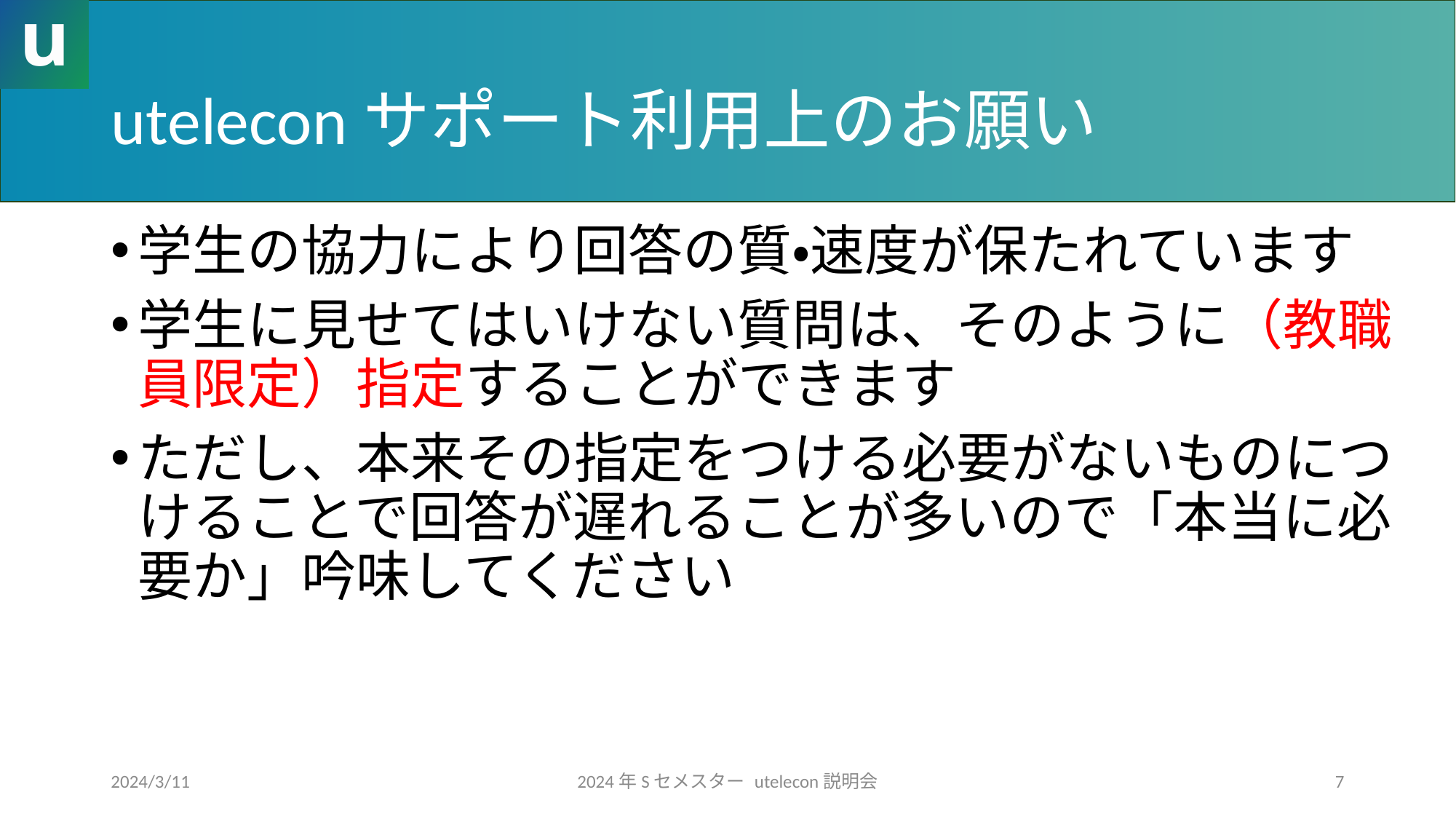

# uteleconサポート利用上のお願い
学生の協力により回答の質・速度が保たれています
学生に見せてはいけない質問は、そのように（教職員限定）指定することができます
ただし、本来その指定をつける必要がないものにつけることで回答が遅れることが多いので「本当に必要か」吟味してください
2024/3/11
2024年Sセメスター utelecon説明会
7